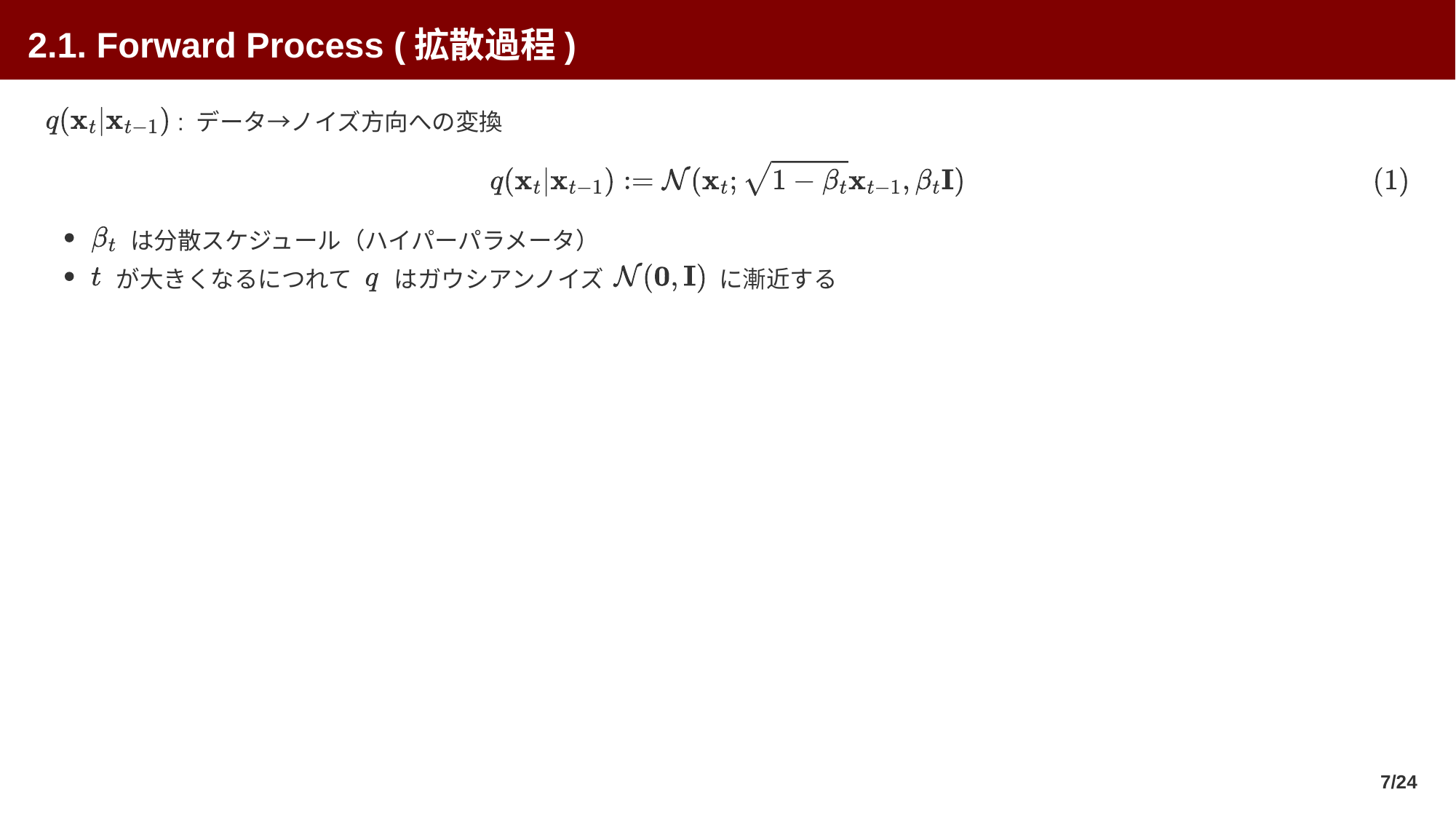

2.1. Forward Process (拡散過程)

 : データ→ノイズ方向への変換

 は分散スケジュール（ハイパーパラメータ）

 が大きくなるにつれて
 はガウシアンノイズ
 に漸近する

7/24